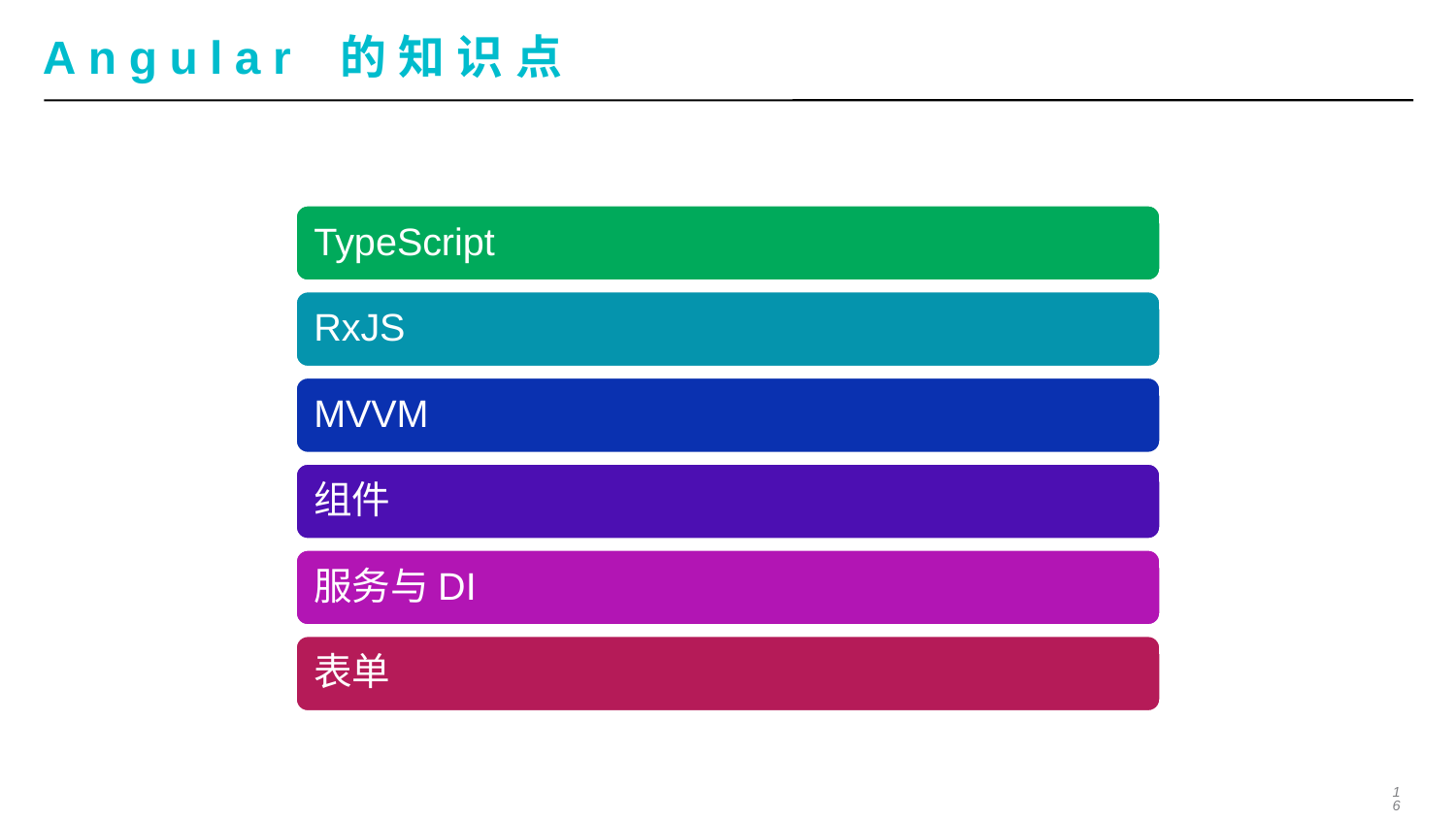

# Angular 的知识点
TypeScript
RxJS
MVVM
组件
服务与DI
表单
16